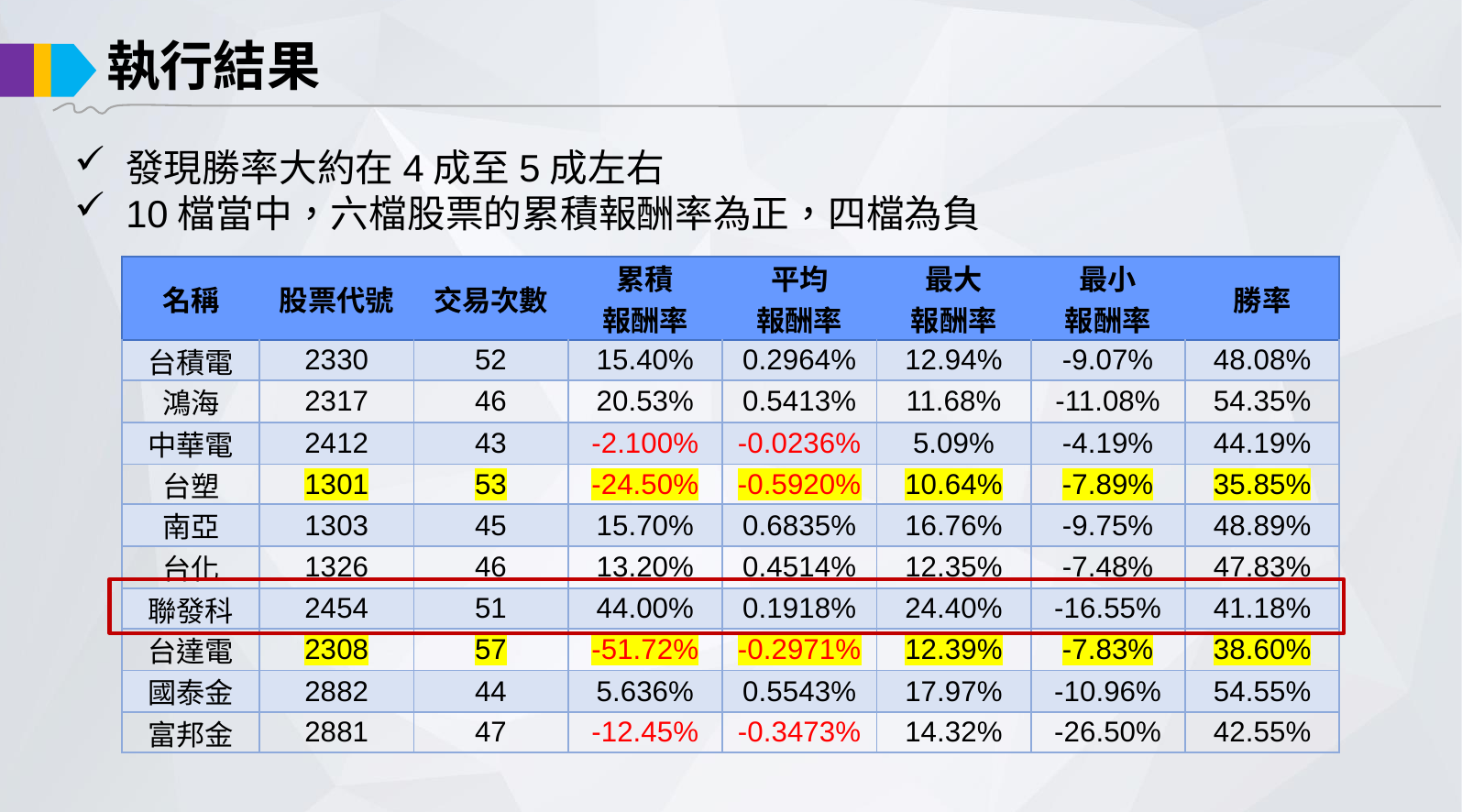

執行結果

發現勝率大約在4成至5成左右
10檔當中，六檔股票的累積報酬率為正，四檔為負
| 名稱 | 股票代號 | 交易次數 | 累積 報酬率 | 平均 報酬率 | 最大 報酬率 | 最小 報酬率 | 勝率 |
| --- | --- | --- | --- | --- | --- | --- | --- |
| 台積電 | 2330 | 52 | 15.40% | 0.2964% | 12.94% | -9.07% | 48.08% |
| 鴻海 | 2317 | 46 | 20.53% | 0.5413% | 11.68% | -11.08% | 54.35% |
| 中華電 | 2412 | 43 | -2.100% | -0.0236% | 5.09% | -4.19% | 44.19% |
| 台塑 | 1301 | 53 | -24.50% | -0.5920% | 10.64% | -7.89% | 35.85% |
| 南亞 | 1303 | 45 | 15.70% | 0.6835% | 16.76% | -9.75% | 48.89% |
| 台化 | 1326 | 46 | 13.20% | 0.4514% | 12.35% | -7.48% | 47.83% |
| 聯發科 | 2454 | 51 | 44.00% | 0.1918% | 24.40% | -16.55% | 41.18% |
| 台達電 | 2308 | 57 | -51.72% | -0.2971% | 12.39% | -7.83% | 38.60% |
| 國泰金 | 2882 | 44 | 5.636% | 0.5543% | 17.97% | -10.96% | 54.55% |
| 富邦金 | 2881 | 47 | -12.45% | -0.3473% | 14.32% | -26.50% | 42.55% |